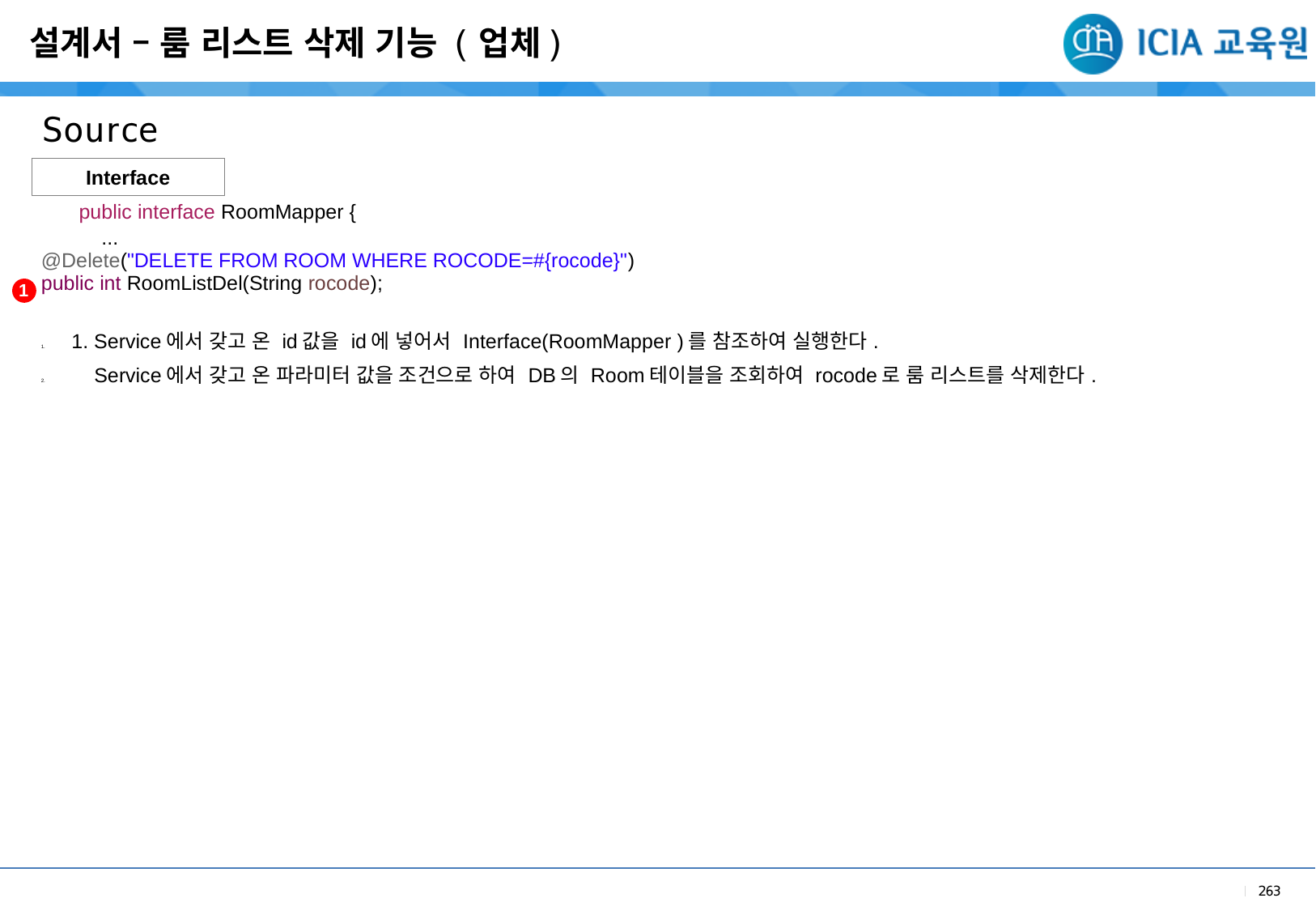

설계서 – 룸 리스트 삭제 기능 (업체)
Source
Interface
| public interface RoomMapper { ... @Delete("DELETE FROM ROOM WHERE ROCODE=#{rocode}") public int RoomListDel(String rocode); |
| --- |
| 1. Service에서 갖고 온 id값을 id에 넣어서 Interface(RoomMapper )를 참조하여 실행한다. Service에서 갖고 온 파라미터 값을 조건으로 하여 DB의 Room테이블을 조회하여 rocode로 룸 리스트를 삭제한다. |
1